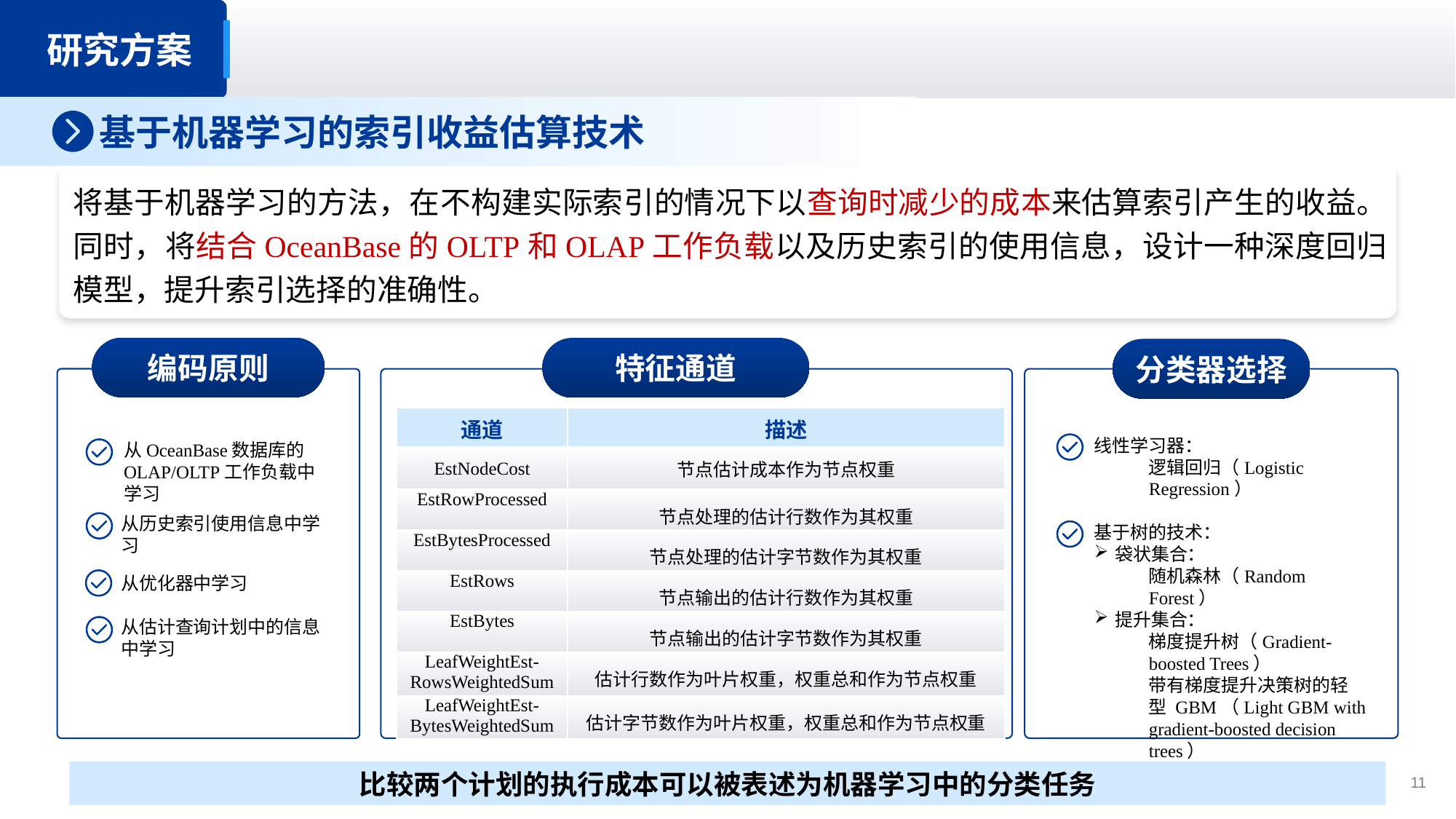

研究方案

基于机器学习的索引收益估算技术

将基于机器学习的方法，在不构建实际索引的情况下以查询时减少的成本来估算索引产生的收益。同时，将结合OceanBase的OLTP和OLAP工作负载以及历史索引的使用信息，设计一种深度回归模型，提升索引选择的准确性。
编码原则
特征通道
分类器选择

| 通道 | 描述 |
| --- | --- |
| EstNodeCost | 节点估计成本作为节点权重 |
| EstRowProcessed | 节点处理的估计行数作为其权重 |
| EstBytesProcessed | 节点处理的估计字节数作为其权重 |
| EstRows | 节点输出的估计行数作为其权重 |
| EstBytes | 节点输出的估计字节数作为其权重 |
| LeafWeightEst-RowsWeightedSum | 估计行数作为叶片权重，权重总和作为节点权重 |
| LeafWeightEst-BytesWeightedSum | 估计字节数作为叶片权重，权重总和作为节点权重 |
线性学习器：
逻辑回归（Logistic Regression）

基于树的技术：
袋状集合：
随机森林（Random Forest）
提升集合：
梯度提升树（Gradient-boosted Trees）
带有梯度提升决策树的轻型 GBM（Light GBM with gradient-boosted decision trees）

从OceanBase数据库的OLAP/OLTP工作负载中学习

从历史索引使用信息中学习

从优化器中学习

从估计查询计划中的信息中学习

比较两个计划的执行成本可以被表述为机器学习中的分类任务